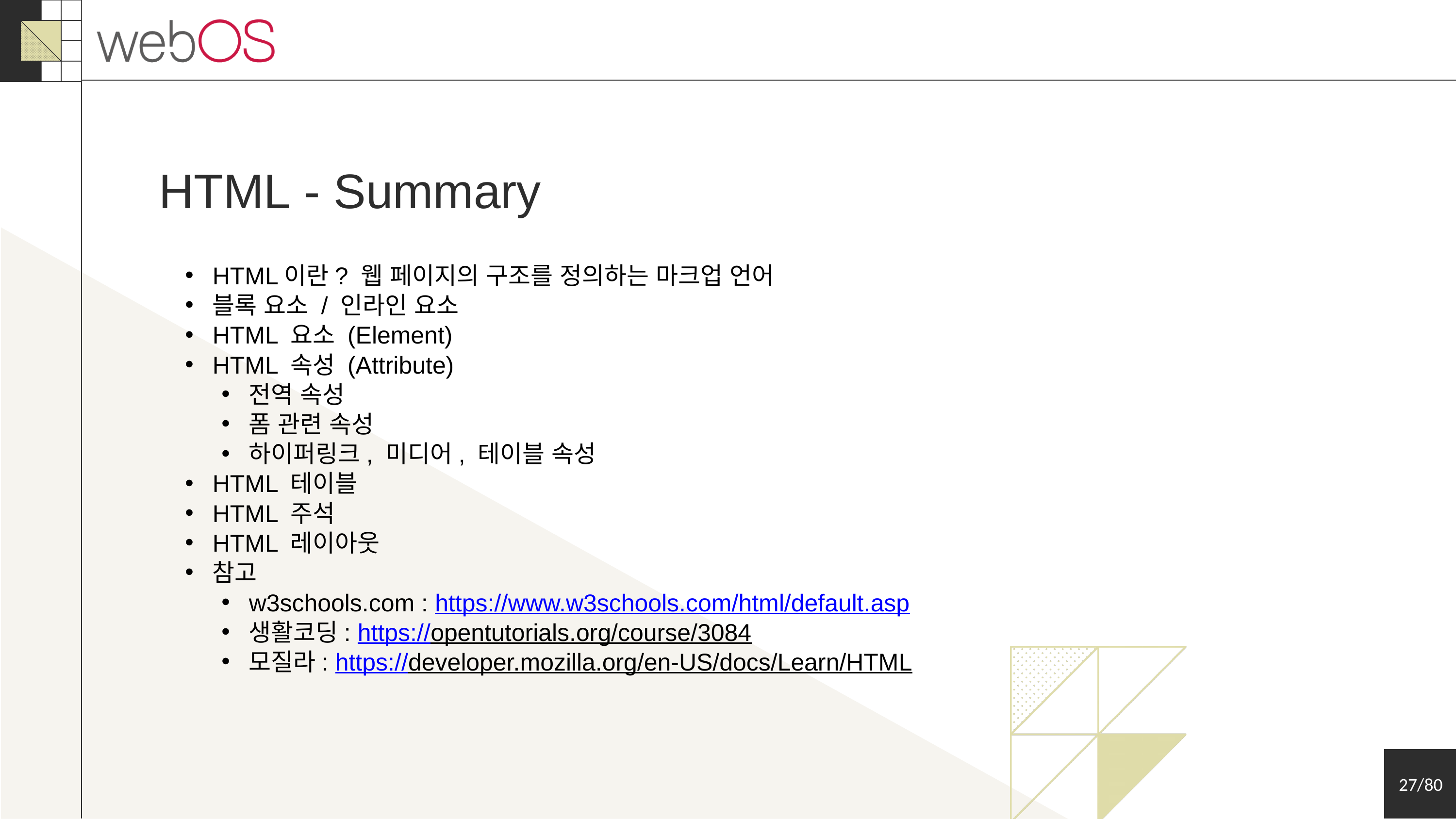

HTML - Summary
HTML이란? 웹 페이지의 구조를 정의하는 마크업 언어
블록 요소 / 인라인 요소
HTML 요소 (Element)
HTML 속성 (Attribute)
전역 속성
폼 관련 속성
하이퍼링크, 미디어, 테이블 속성
HTML 테이블
HTML 주석
HTML 레이아웃
참고
w3schools.com : https://www.w3schools.com/html/default.asp
생활코딩: https://opentutorials.org/course/3084
모질라: https://developer.mozilla.org/en-US/docs/Learn/HTML

27/80